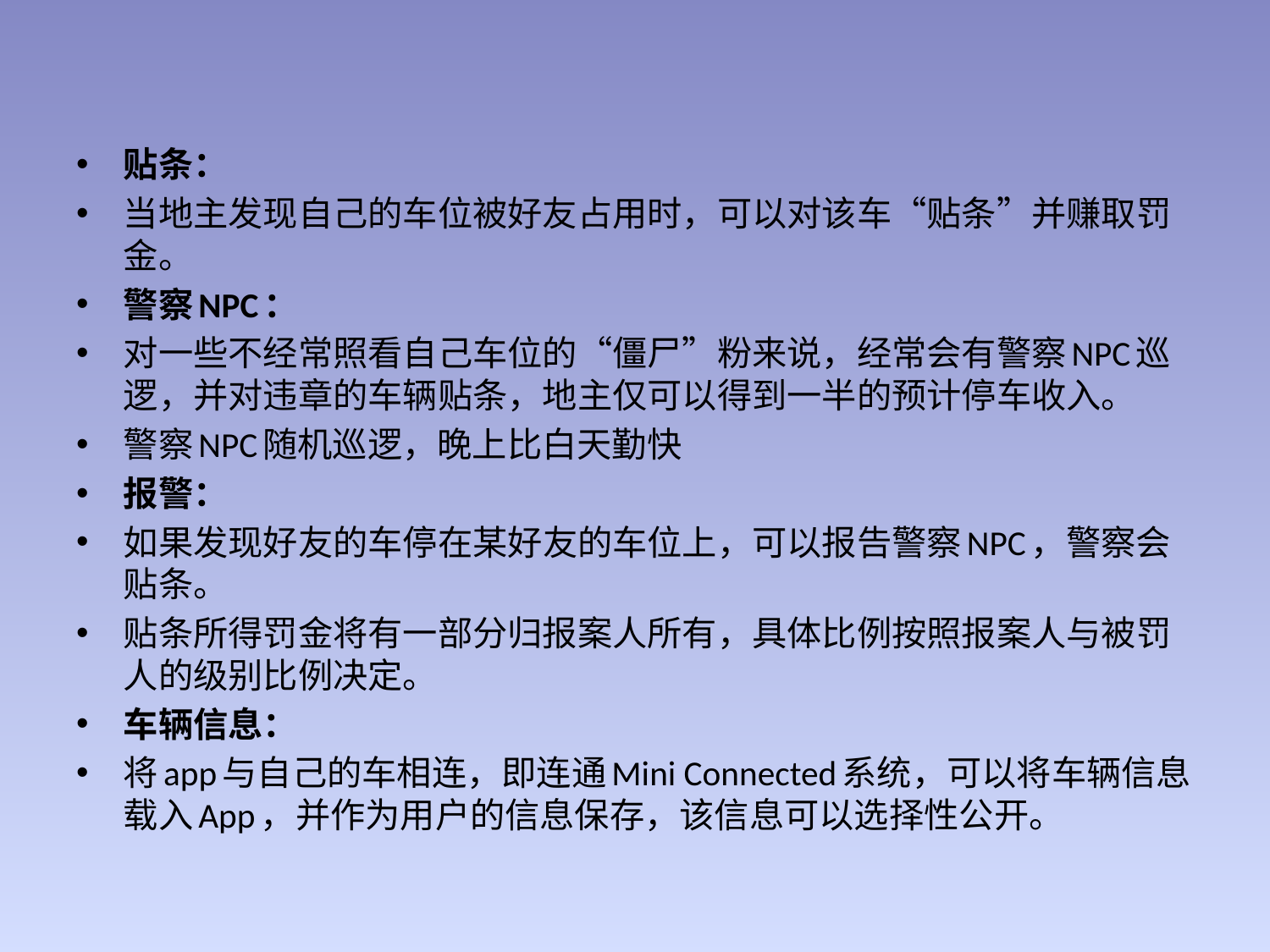

贴条：
当地主发现自己的车位被好友占用时，可以对该车“贴条”并赚取罚金。
警察NPC：
对一些不经常照看自己车位的“僵尸”粉来说，经常会有警察NPC巡逻，并对违章的车辆贴条，地主仅可以得到一半的预计停车收入。
警察NPC随机巡逻，晚上比白天勤快
报警：
如果发现好友的车停在某好友的车位上，可以报告警察NPC，警察会贴条。
贴条所得罚金将有一部分归报案人所有，具体比例按照报案人与被罚人的级别比例决定。
车辆信息：
将app与自己的车相连，即连通Mini Connected系统，可以将车辆信息载入App，并作为用户的信息保存，该信息可以选择性公开。